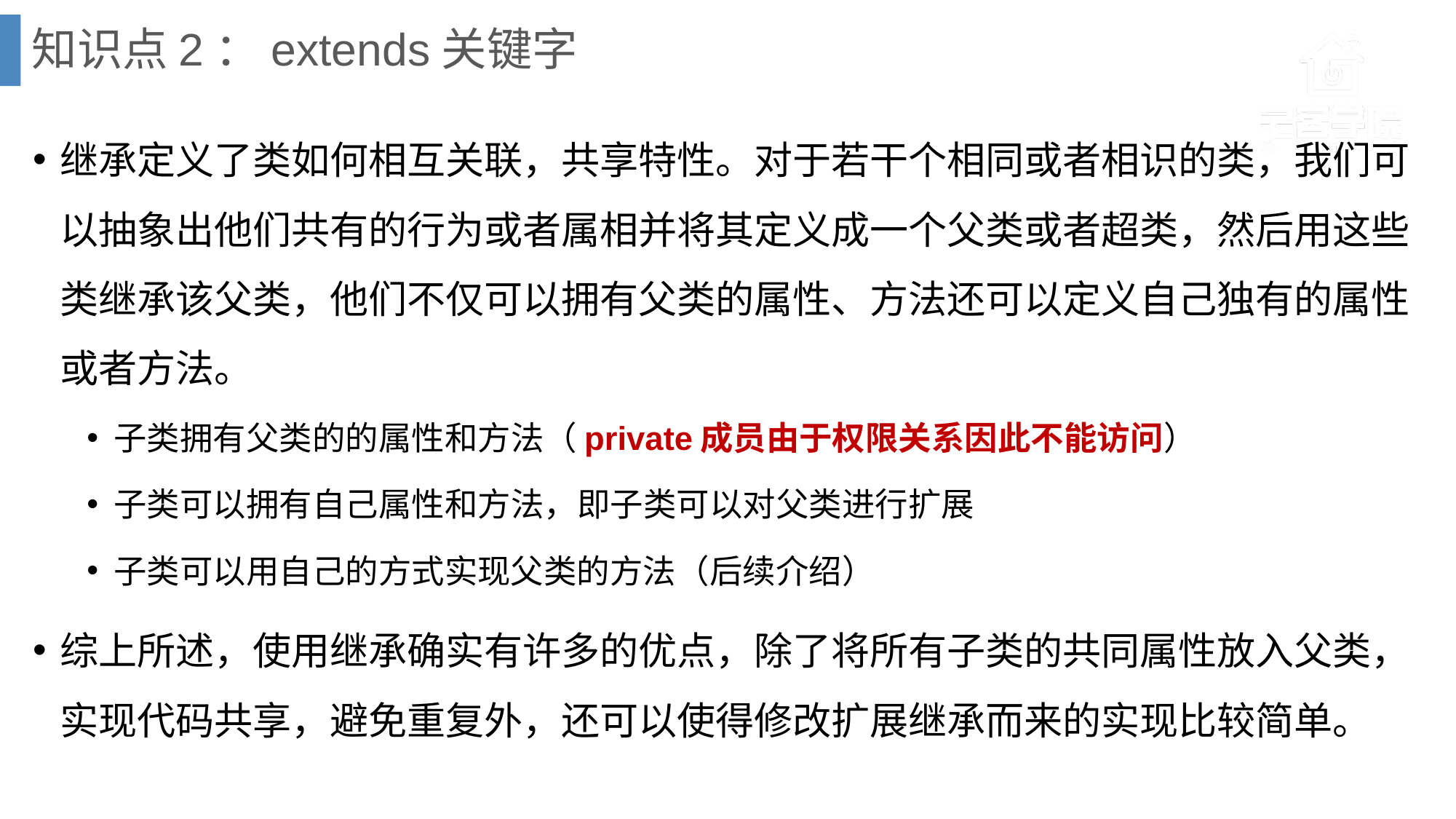

# 知识点2：extends关键字
继承定义了类如何相互关联，共享特性。对于若干个相同或者相识的类，我们可以抽象出他们共有的行为或者属相并将其定义成一个父类或者超类，然后用这些类继承该父类，他们不仅可以拥有父类的属性、方法还可以定义自己独有的属性或者方法。
子类拥有父类的的属性和方法（private成员由于权限关系因此不能访问）
子类可以拥有自己属性和方法，即子类可以对父类进行扩展
子类可以用自己的方式实现父类的方法（后续介绍）
综上所述，使用继承确实有许多的优点，除了将所有子类的共同属性放入父类，实现代码共享，避免重复外，还可以使得修改扩展继承而来的实现比较简单。